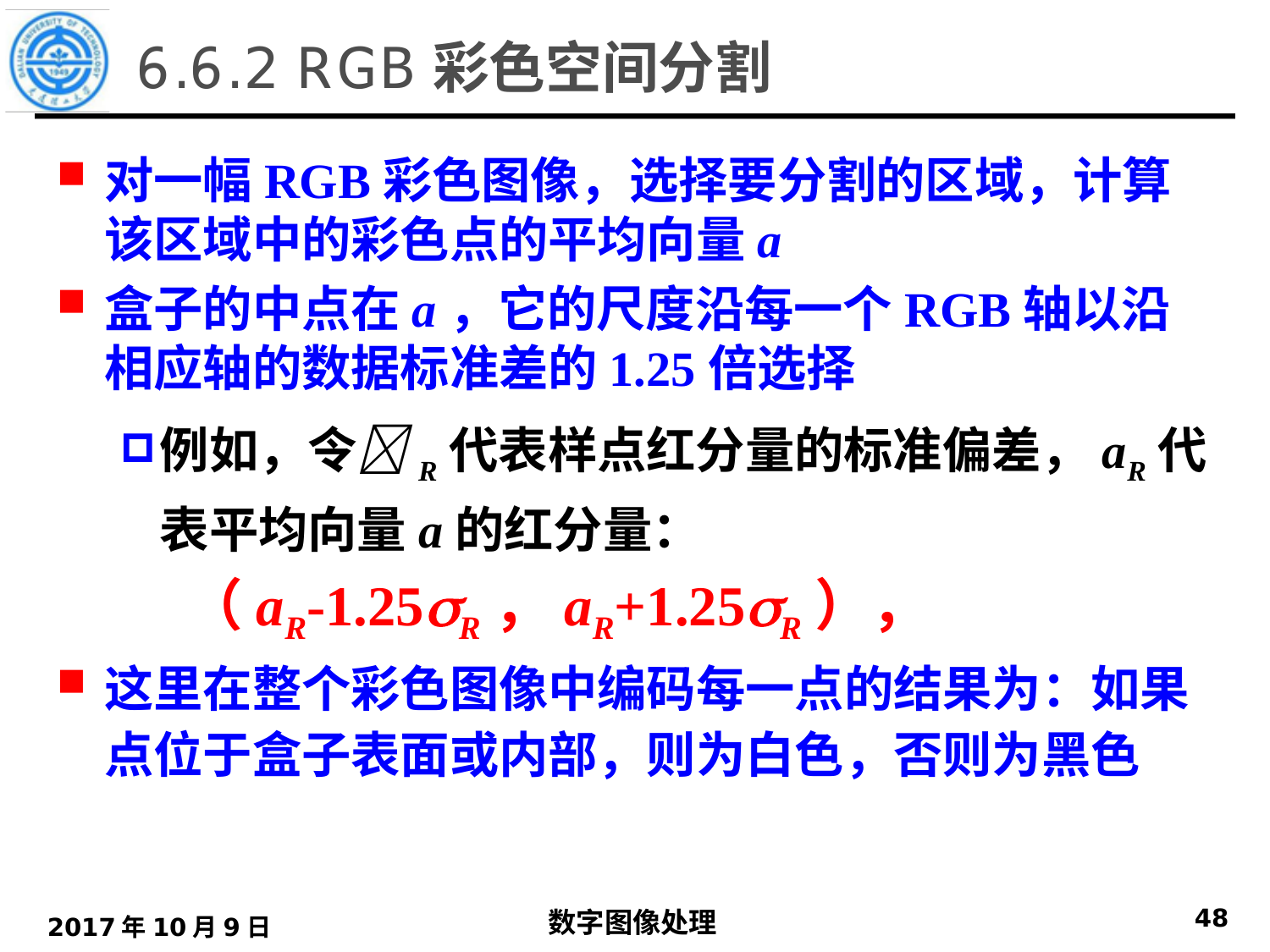

对一幅RGB彩色图像，选择要分割的区域，计算该区域中的彩色点的平均向量a
盒子的中点在a，它的尺度沿每一个RGB轴以沿相应轴的数据标准差的1.25倍选择
例如，令σR代表样点红分量的标准偏差，aR代表平均向量a的红分量：
         （aR-1.25σR，aR+1.25σR），
这里在整个彩色图像中编码每一点的结果为：如果点位于盒子表面或内部，则为白色，否则为黑色
6.6.2 RGB彩色空间分割